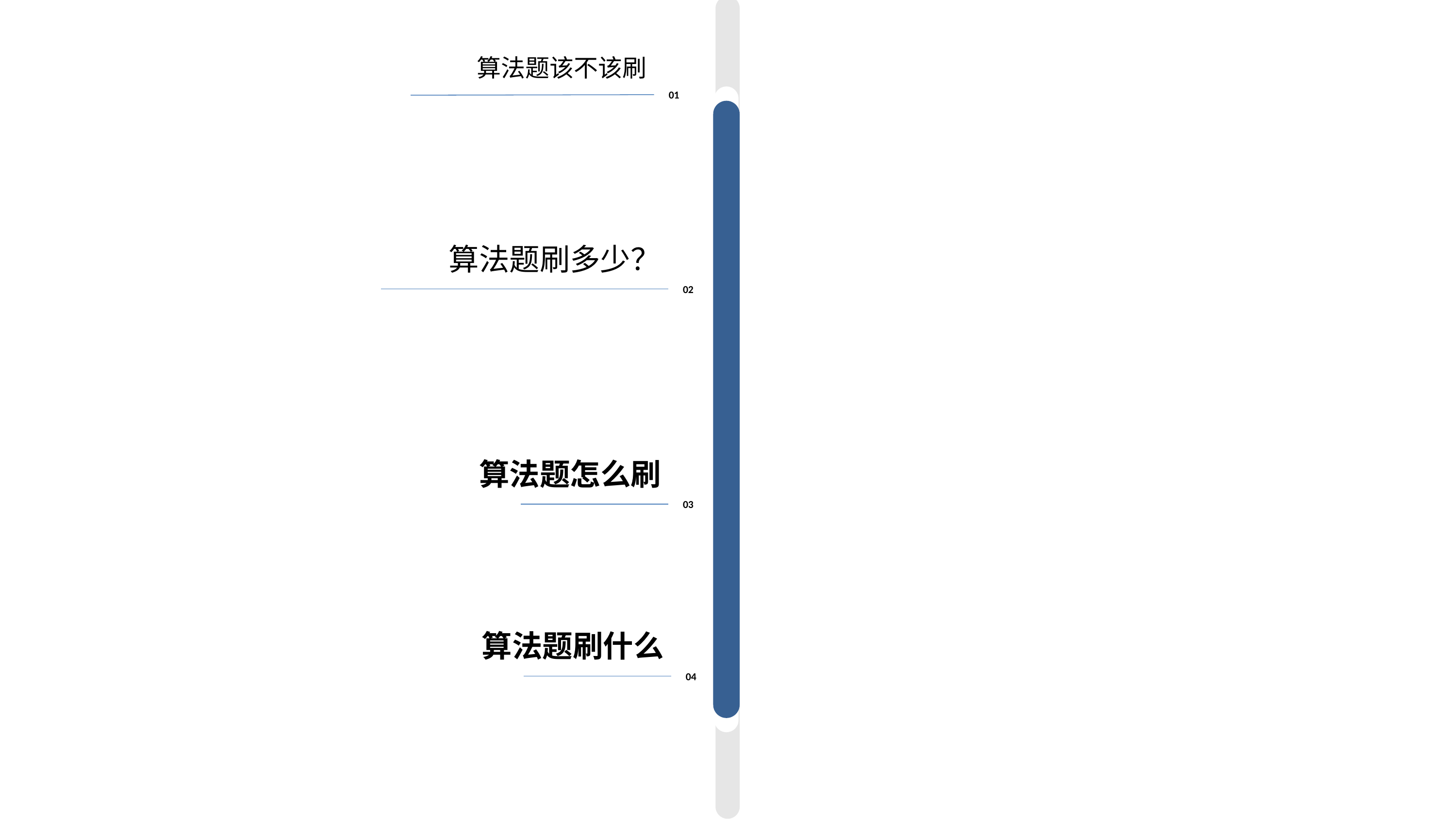

∫

算法题该不该刷
01

30%
算法题刷多少？
02

70%
算法题怎么刷
95%

03
54%

算法题刷什么
04